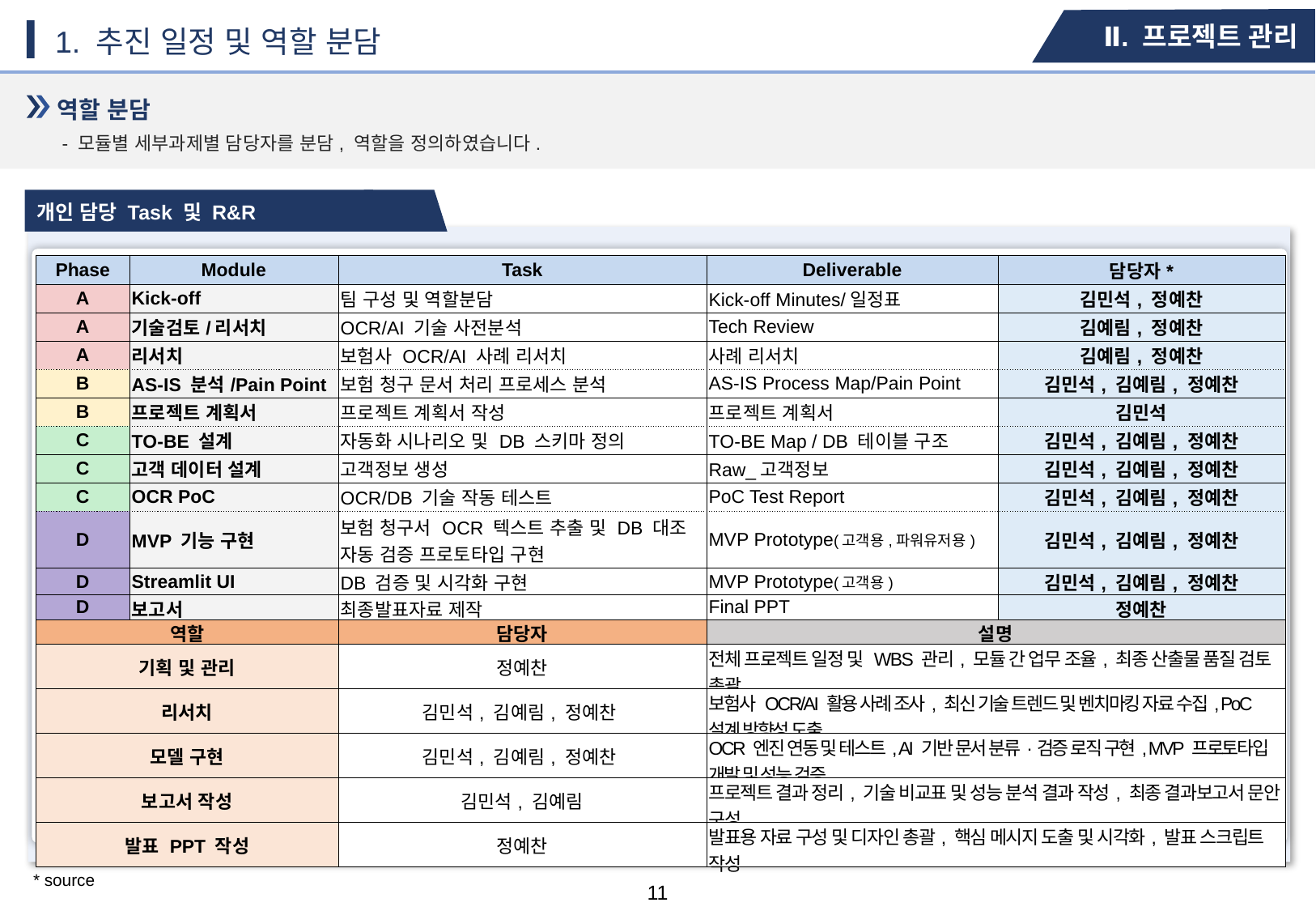

Ⅱ. 프로젝트 관리
 1. 추진 일정 및 역할 분담

역할 분담

- 모듈별 세부과제별 담당자를 분담, 역할을 정의하였습니다.

개인 담당 Task 및 R&R

| Phase | Module | Task | Deliverable | 담당자\* |
| --- | --- | --- | --- | --- |
| A | Kick-off | 팀 구성 및 역할분담 | Kick-off Minutes/일정표 | 김민석, 정예찬 |
| A | 기술검토/리서치 | OCR/AI 기술 사전분석 | Tech Review | 김예림, 정예찬 |
| A | 리서치 | 보험사 OCR/AI 사례 리서치 | 사례 리서치 | 김예림, 정예찬 |
| B | AS-IS 분석/Pain Point | 보험 청구 문서 처리 프로세스 분석 | AS-IS Process Map/Pain Point | 김민석, 김예림, 정예찬 |
| B | 프로젝트 계획서 | 프로젝트 계획서 작성 | 프로젝트 계획서 | 김민석 |
| C | TO-BE 설계 | 자동화 시나리오 및 DB 스키마 정의 | TO-BE Map / DB 테이블 구조 | 김민석, 김예림, 정예찬 |
| C | 고객 데이터 설계 | 고객정보 생성 | Raw\_고객정보 | 김민석, 김예림, 정예찬 |
| C | OCR PoC | OCR/DB 기술 작동 테스트 | PoC Test Report | 김민석, 김예림, 정예찬 |
| D | MVP 기능 구현 | 보험 청구서 OCR 텍스트 추출 및 DB 대조 자동 검증 프로토타입 구현 | MVP Prototype(고객용,파워유저용) | 김민석, 김예림, 정예찬 |
| D | Streamlit UI | DB 검증 및 시각화 구현 | MVP Prototype(고객용) | 김민석, 김예림, 정예찬 |
| D | 보고서 | 최종발표자료 제작 | Final PPT | 정예찬 |
| 역할 |  | 담당자 | 설명 |  |
| 기획 및 관리 |  | 정예찬 | 전체 프로젝트 일정 및 WBS 관리, 모듈 간 업무 조율, 최종 산출물 품질 검토 총괄 |  |
| 리서치 |  | 김민석, 김예림, 정예찬 | 보험사 OCR/AI 활용 사례 조사, 최신 기술 트렌드 및 벤치마킹 자료 수집, PoC 설계 방향성 도출 |  |
| 모델 구현 |  | 김민석, 김예림, 정예찬 | OCR 엔진 연동 및 테스트, AI 기반 문서 분류·검증 로직 구현, MVP 프로토타입 개발 및 성능 검증 |  |
| 보고서 작성 |  | 김민석, 김예림 | 프로젝트 결과 정리, 기술 비교표 및 성능 분석 결과 작성, 최종 결과보고서 문안 구성 |  |
| 발표 PPT 작성 |  | 정예찬 | 발표용 자료 구성 및 디자인 총괄, 핵심 메시지 도출 및 시각화, 발표 스크립트 작성 |  |
* source
11